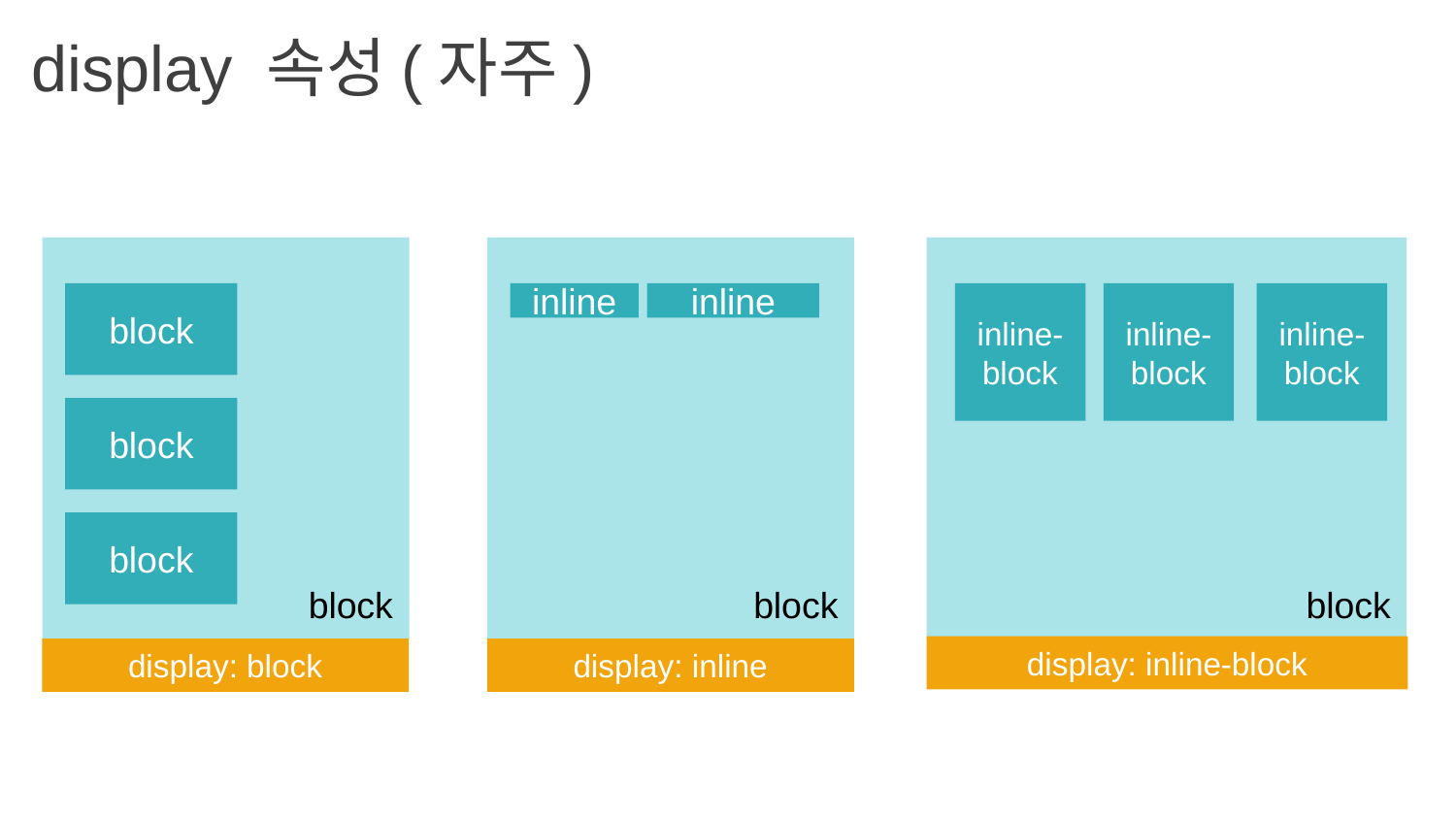

display 속성(자주)

block
inline
inline
inline-block
inline-block
inline-block
block
block
block
block
block
display: inline-block
display: block
display: inline